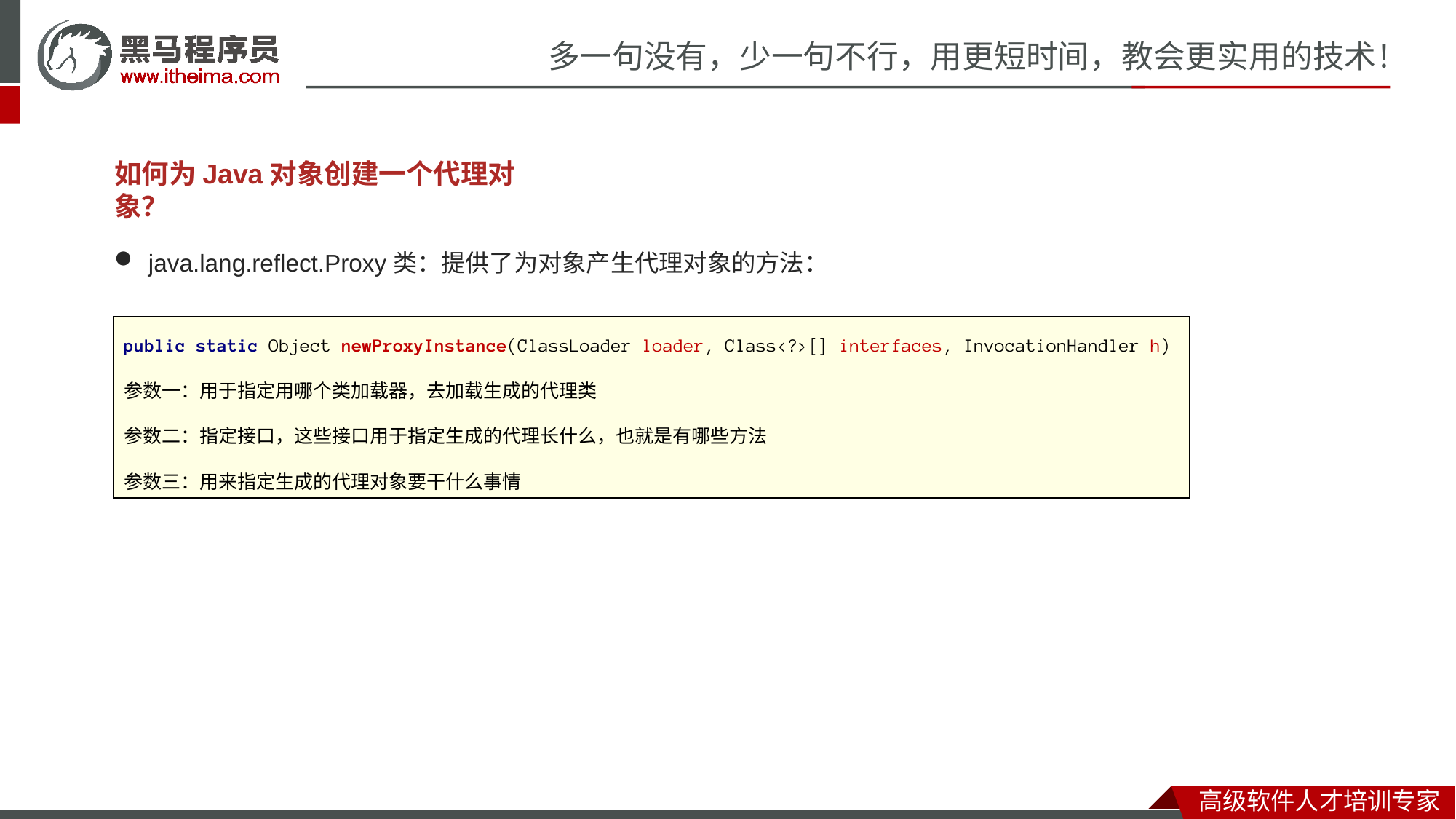

# 如何为Java对象创建一个代理对象？
java.lang.reflect.Proxy类：提供了为对象产生代理对象的方法：
public static Object newProxyInstance(ClassLoader loader, Class<?>[] interfaces, InvocationHandler h)
参数一：用于指定用哪个类加载器，去加载生成的代理类
参数二：指定接口，这些接口用于指定生成的代理长什么，也就是有哪些方法
参数三：用来指定生成的代理对象要干什么事情